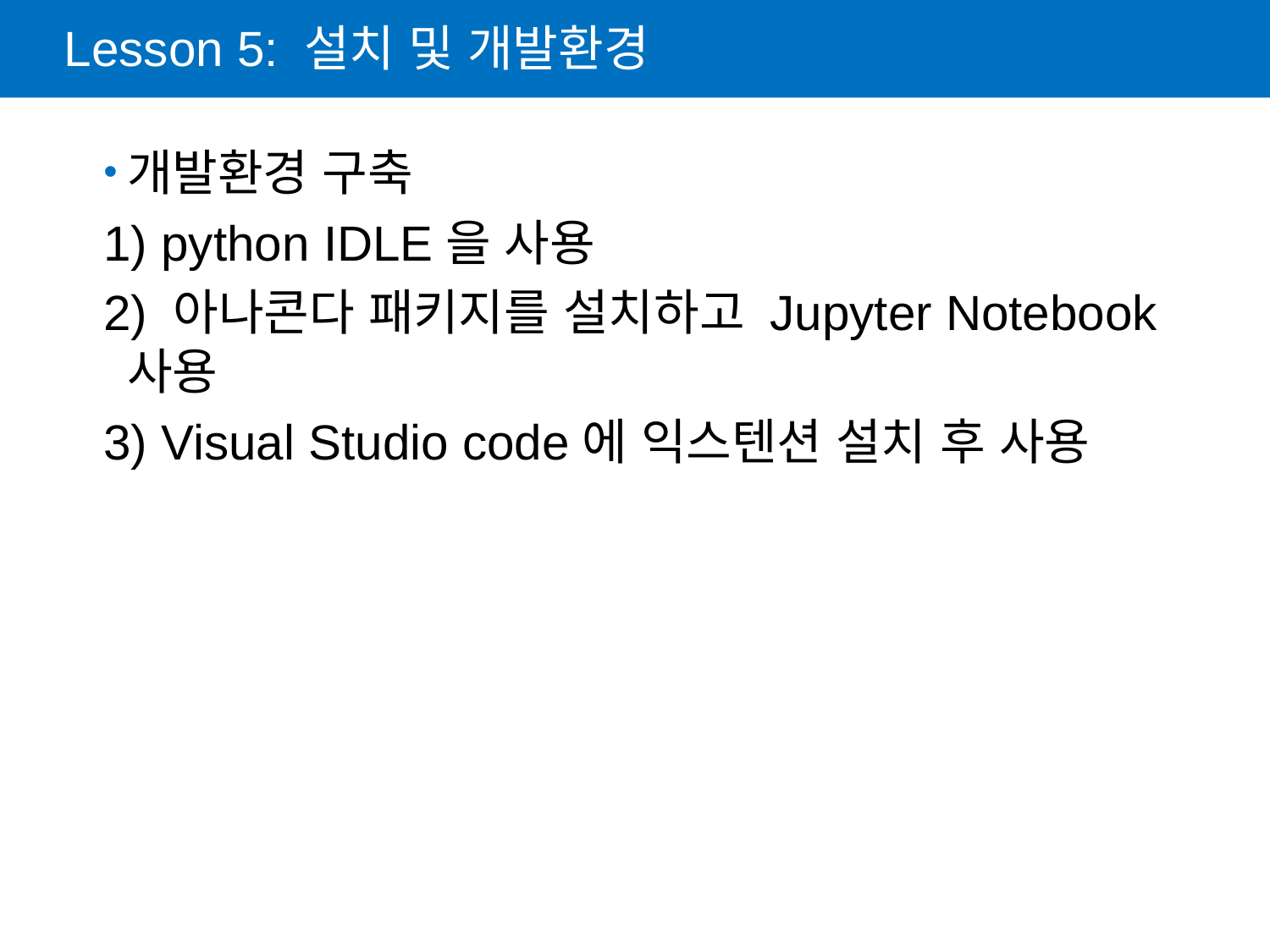

# Lesson 5: 설치 및 개발환경
개발환경 구축
1) python IDLE을 사용
2) 아나콘다 패키지를 설치하고 Jupyter Notebook사용
3) Visual Studio code에 익스텐션 설치 후 사용